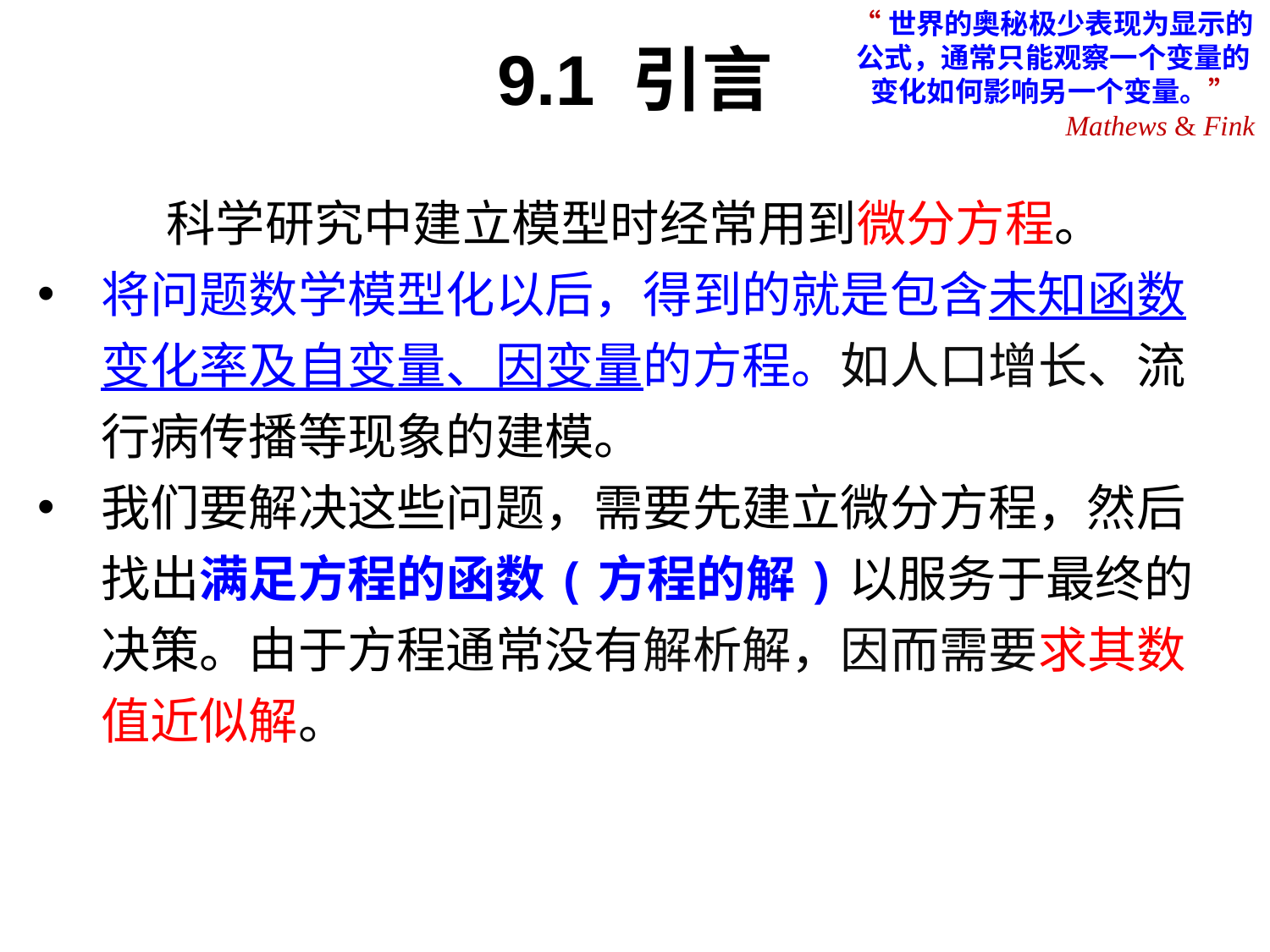

“世界的奥秘极少表现为显示的公式，通常只能观察一个变量的变化如何影响另一个变量。”
9.1 引言
Mathews & Fink
科学研究中建立模型时经常用到微分方程。
将问题数学模型化以后，得到的就是包含未知函数变化率及自变量、因变量的方程。如人口增长、流行病传播等现象的建模。
我们要解决这些问题，需要先建立微分方程，然后找出满足方程的函数(方程的解)以服务于最终的决策。由于方程通常没有解析解，因而需要求其数值近似解。